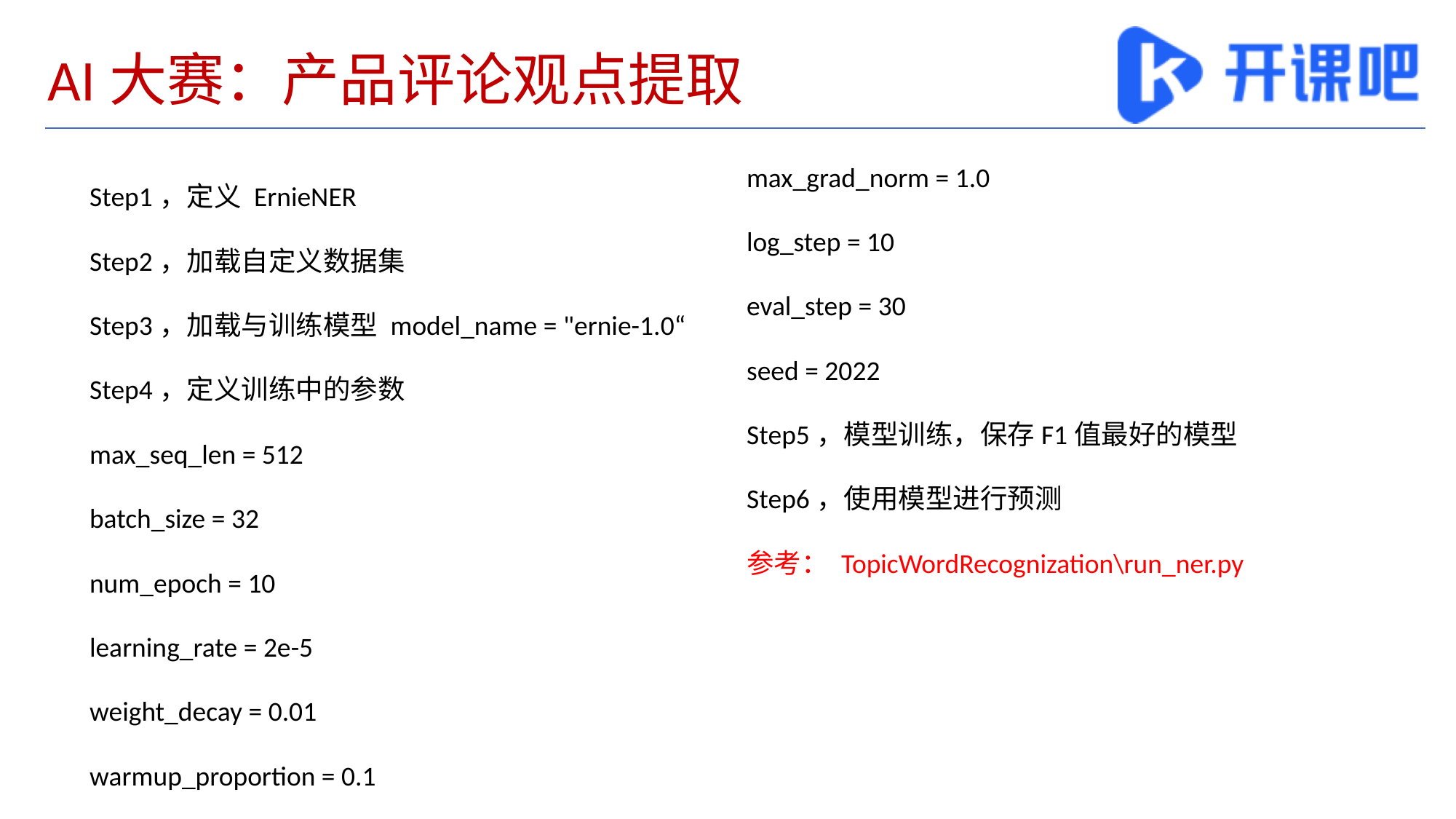

# AI大赛：产品评论观点提取
max_grad_norm = 1.0
log_step = 10
eval_step = 30
seed = 2022
Step5，模型训练，保存F1值最好的模型
Step6，使用模型进行预测
参考： TopicWordRecognization\run_ner.py

Step1，定义 ErnieNER
Step2，加载自定义数据集
Step3，加载与训练模型 model_name = "ernie-1.0“
Step4，定义训练中的参数
max_seq_len = 512
batch_size = 32
num_epoch = 10
learning_rate = 2e-5
weight_decay = 0.01
warmup_proportion = 0.1